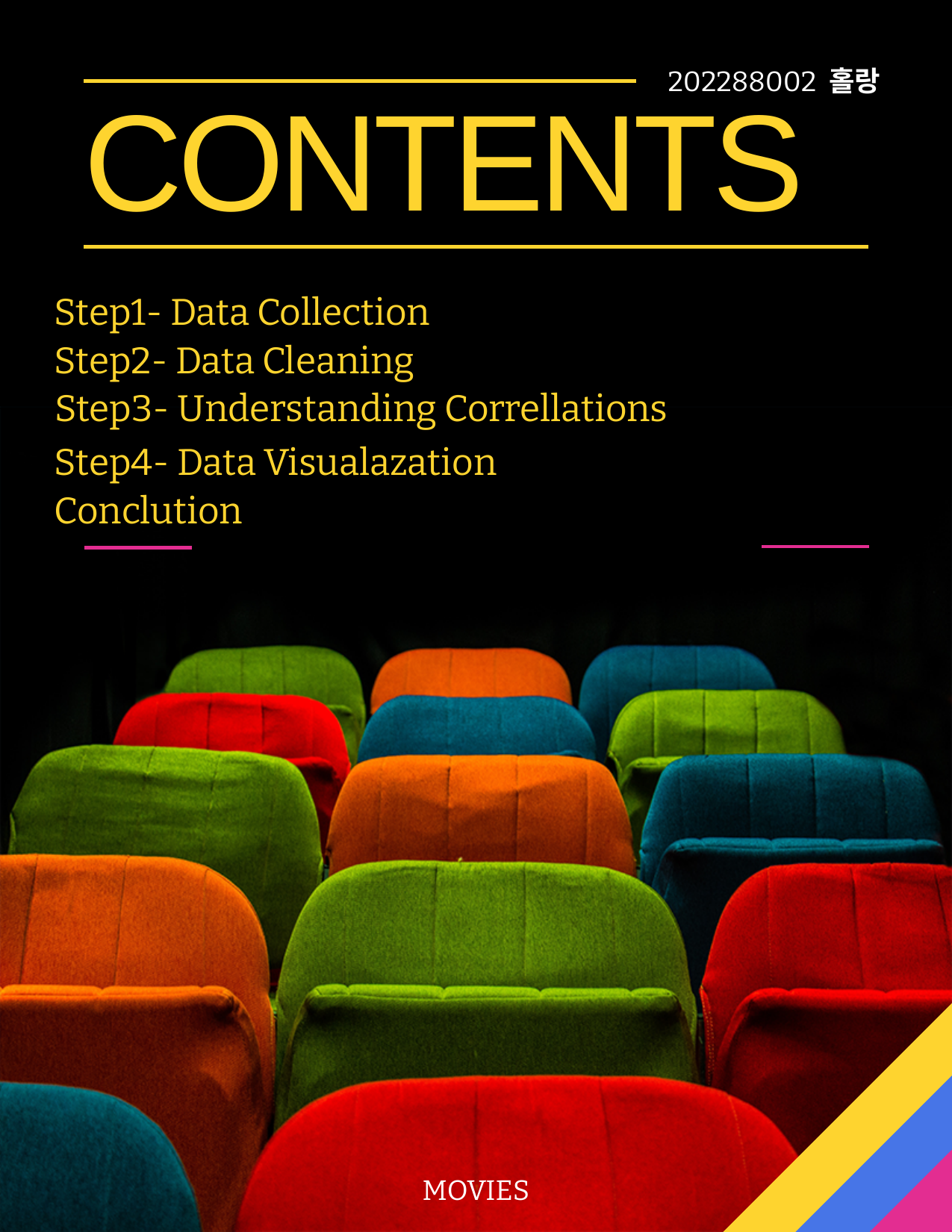

202288002 홀랑
# Contents
Step1- Data Collection
Step2- Data Cleaning
Step3- Understanding Correllations
Step4- Data Visualazation
Conclution
MOVIES